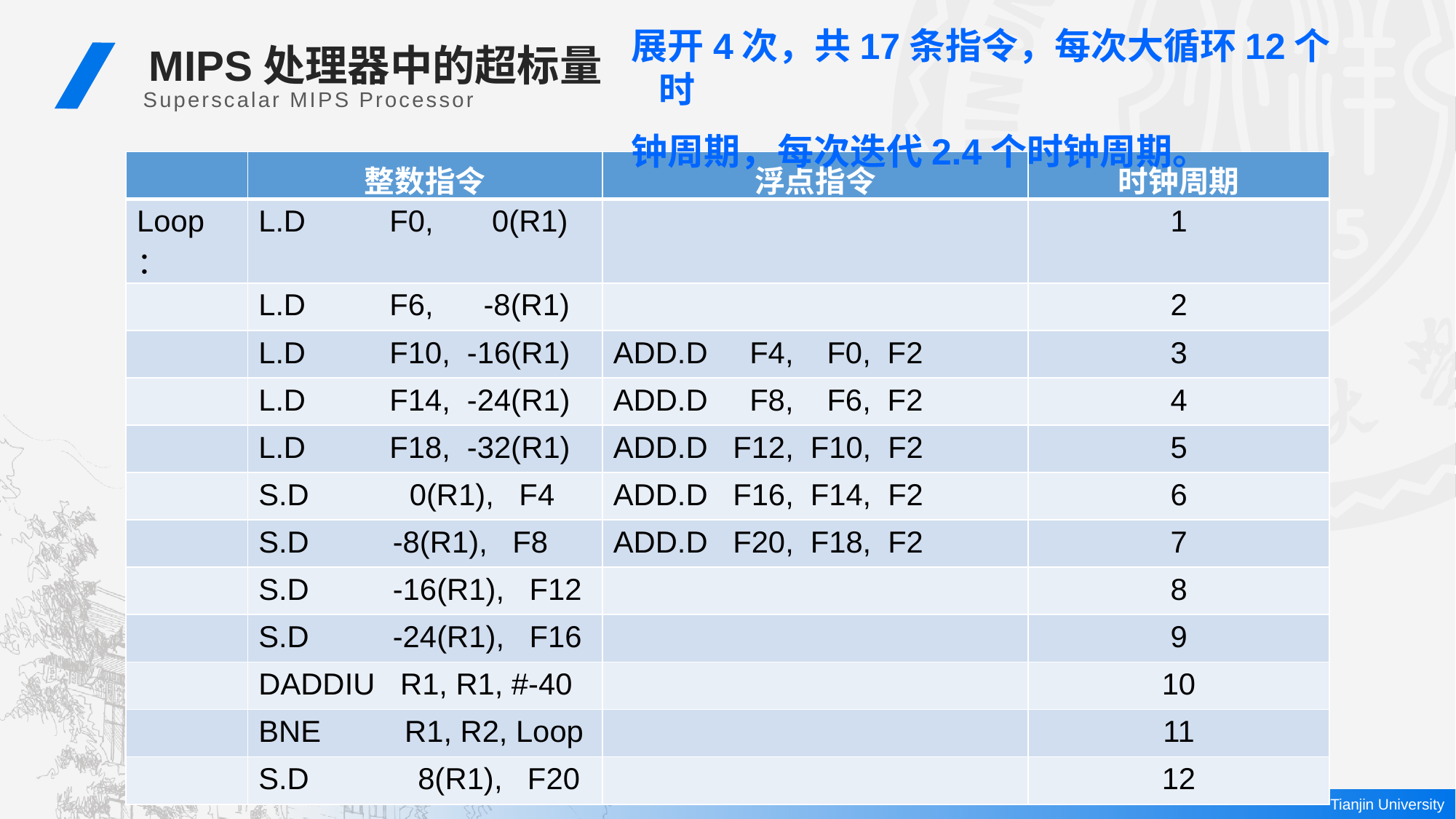

展开4次，共17条指令，每次大循环12个时
钟周期，每次迭代2.4个时钟周期。

MIPS处理器中的超标量
Superscalar MIPS Processor
|  | 整数指令 | 浮点指令 | 时钟周期 |
| --- | --- | --- | --- |
| Loop： | L.D F0, 0(R1) |  | 1 |
|  | L.D F6, -8(R1) |  | 2 |
|  | L.D F10, -16(R1) | ADD.D F4, F0, F2 | 3 |
|  | L.D F14, -24(R1) | ADD.D F8, F6, F2 | 4 |
|  | L.D F18, -32(R1) | ADD.D F12, F10, F2 | 5 |
|  | S.D 0(R1), F4 | ADD.D F16, F14, F2 | 6 |
|  | S.D -8(R1), F8 | ADD.D F20, F18, F2 | 7 |
|  | S.D -16(R1), F12 |  | 8 |
|  | S.D -24(R1), F16 |  | 9 |
|  | DADDIU R1, R1, #-40 |  | 10 |
|  | BNE R1, R2, Loop |  | 11 |
|  | S.D 8(R1), F20 |  | 12 |